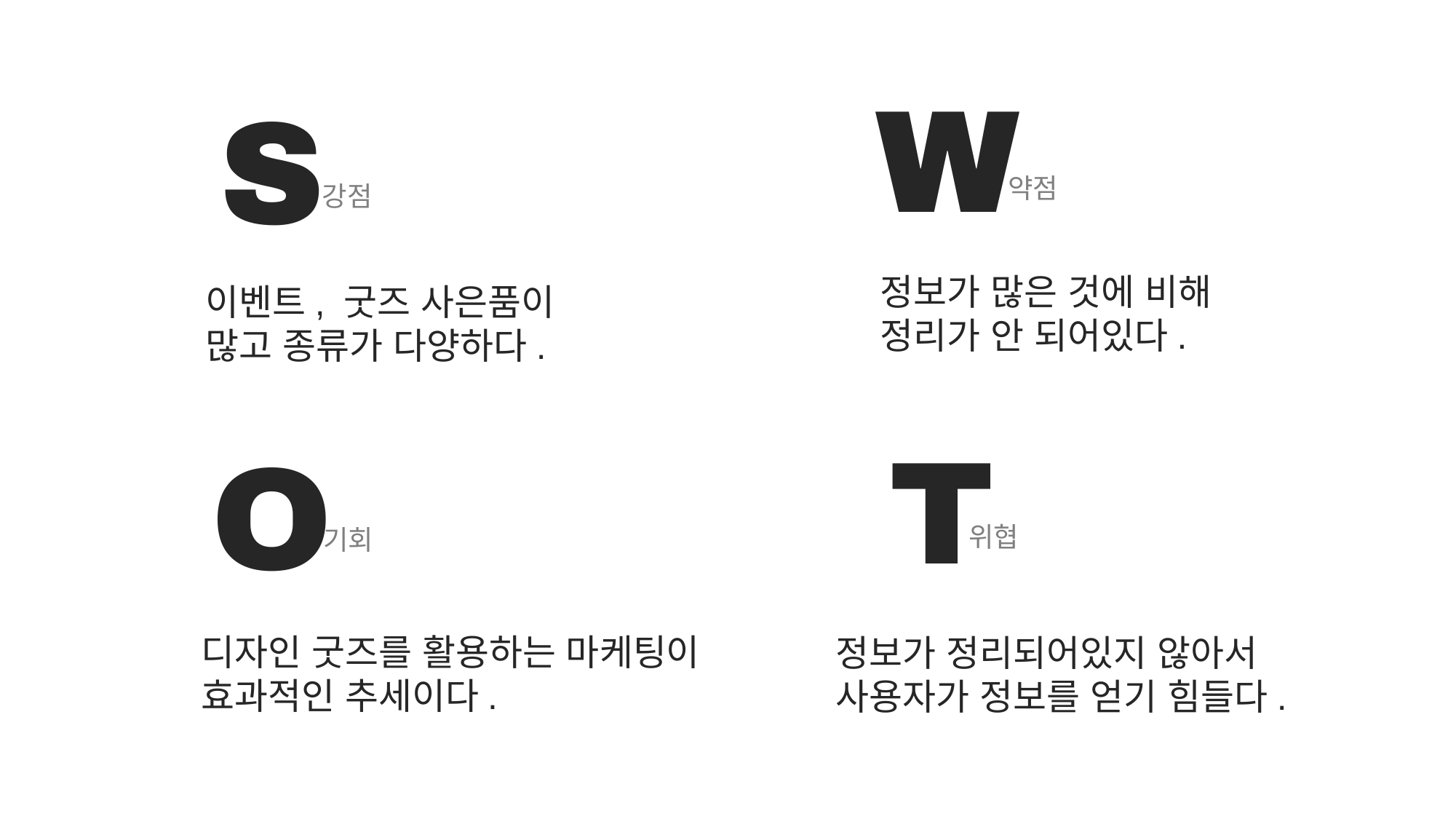

W
S
약점
정보가 많은 것에 비해
정리가 안 되어있다.
강점
이벤트, 굿즈 사은품이
많고 종류가 다양하다.
T
O
위협
정보가 정리되어있지 않아서
사용자가 정보를 얻기 힘들다.
기회
디자인 굿즈를 활용하는 마케팅이
효과적인 추세이다.